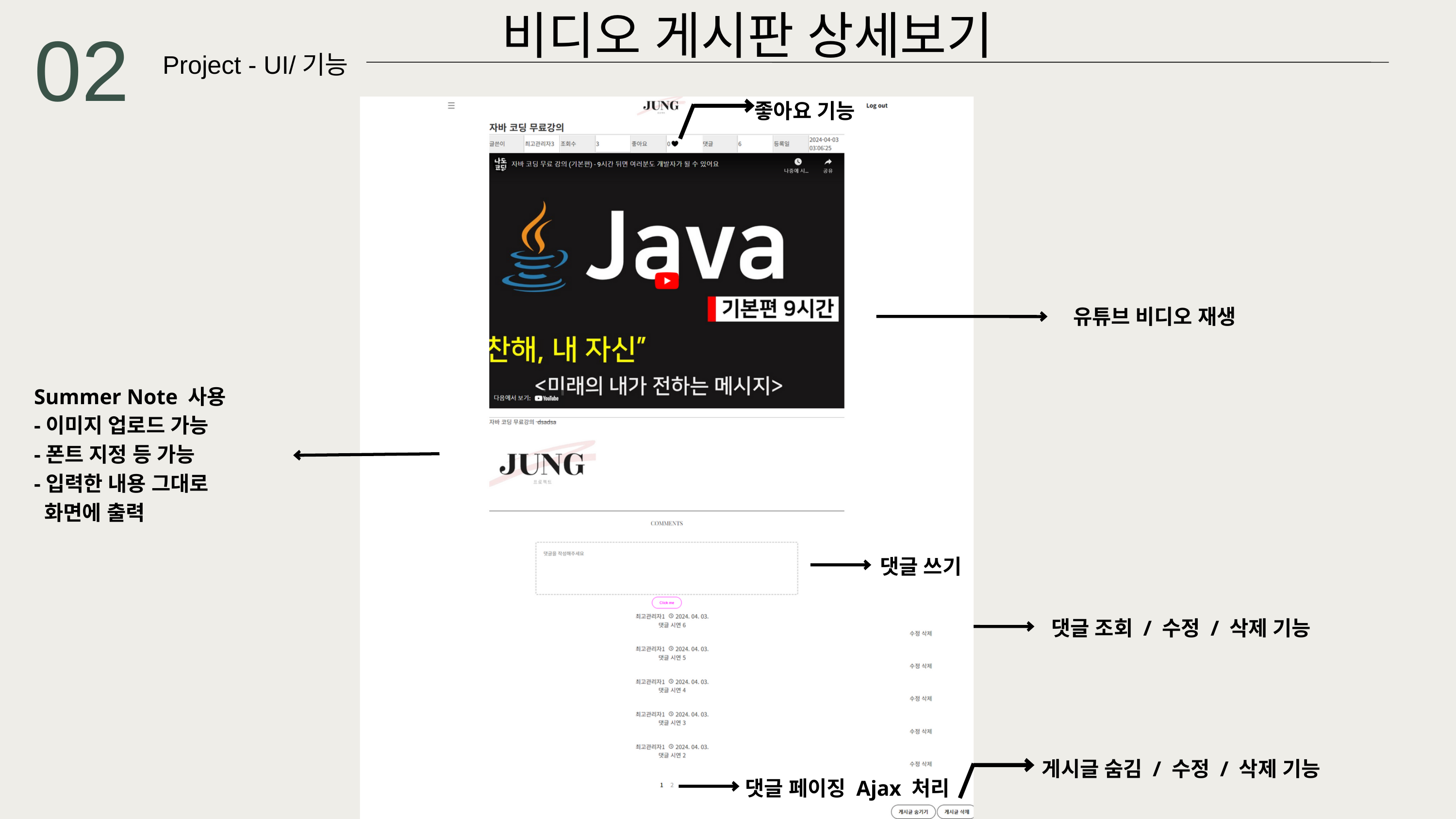

비디오 게시판 상세보기
02
Project - UI/기능

좋아요 기능

유튜브 비디오 재생

Summer Note 사용
-이미지 업로드 가능
-폰트 지정 등 가능
-입력한 내용 그대로
 화면에 출력

댓글 쓰기

댓글 조회 / 수정 / 삭제 기능

게시글 숨김 / 수정 / 삭제 기능

댓글 페이징 Ajax 처리